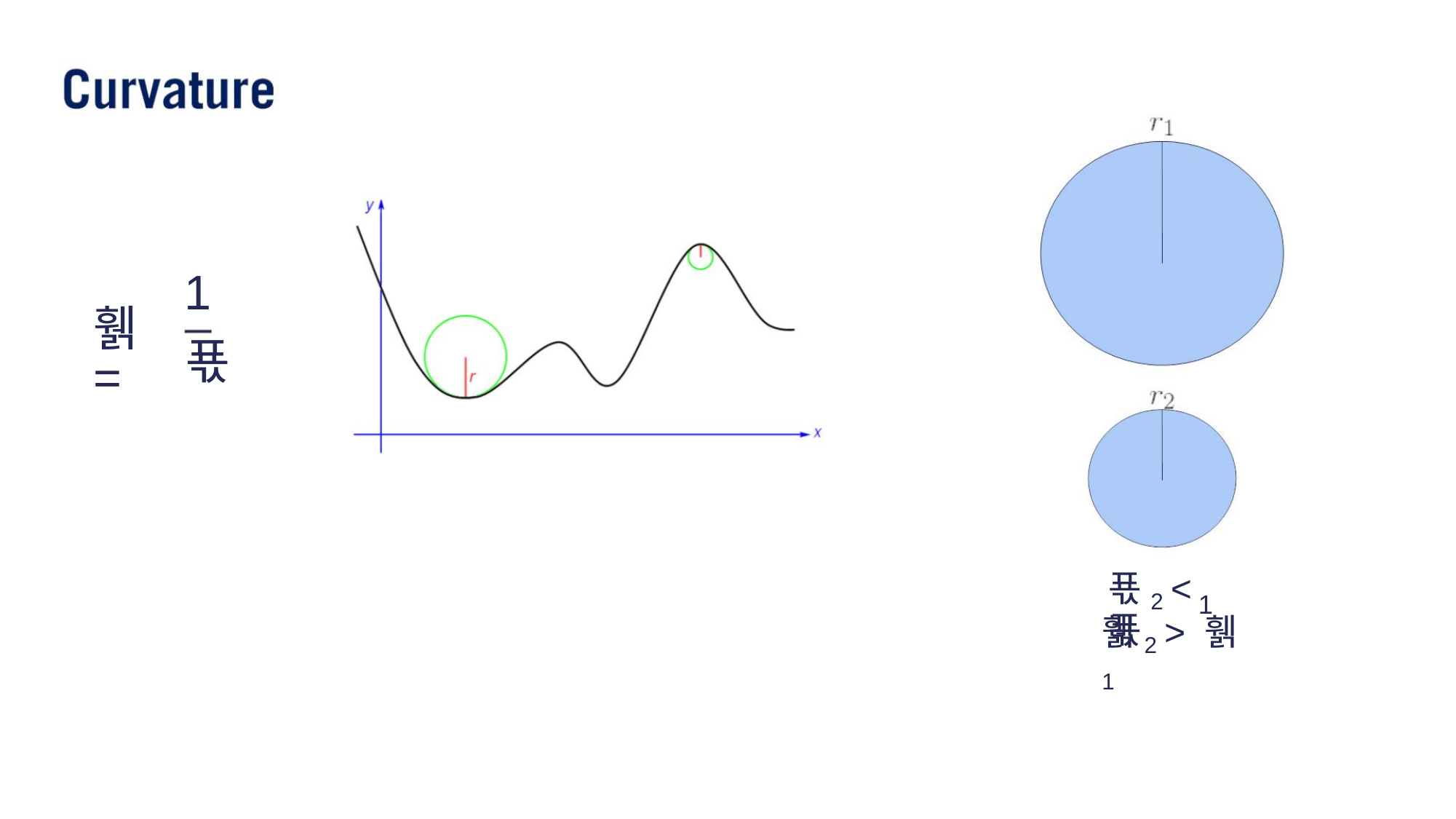

1
푟
휅 =
푟2 < 푟
1
휅2 > 휅1